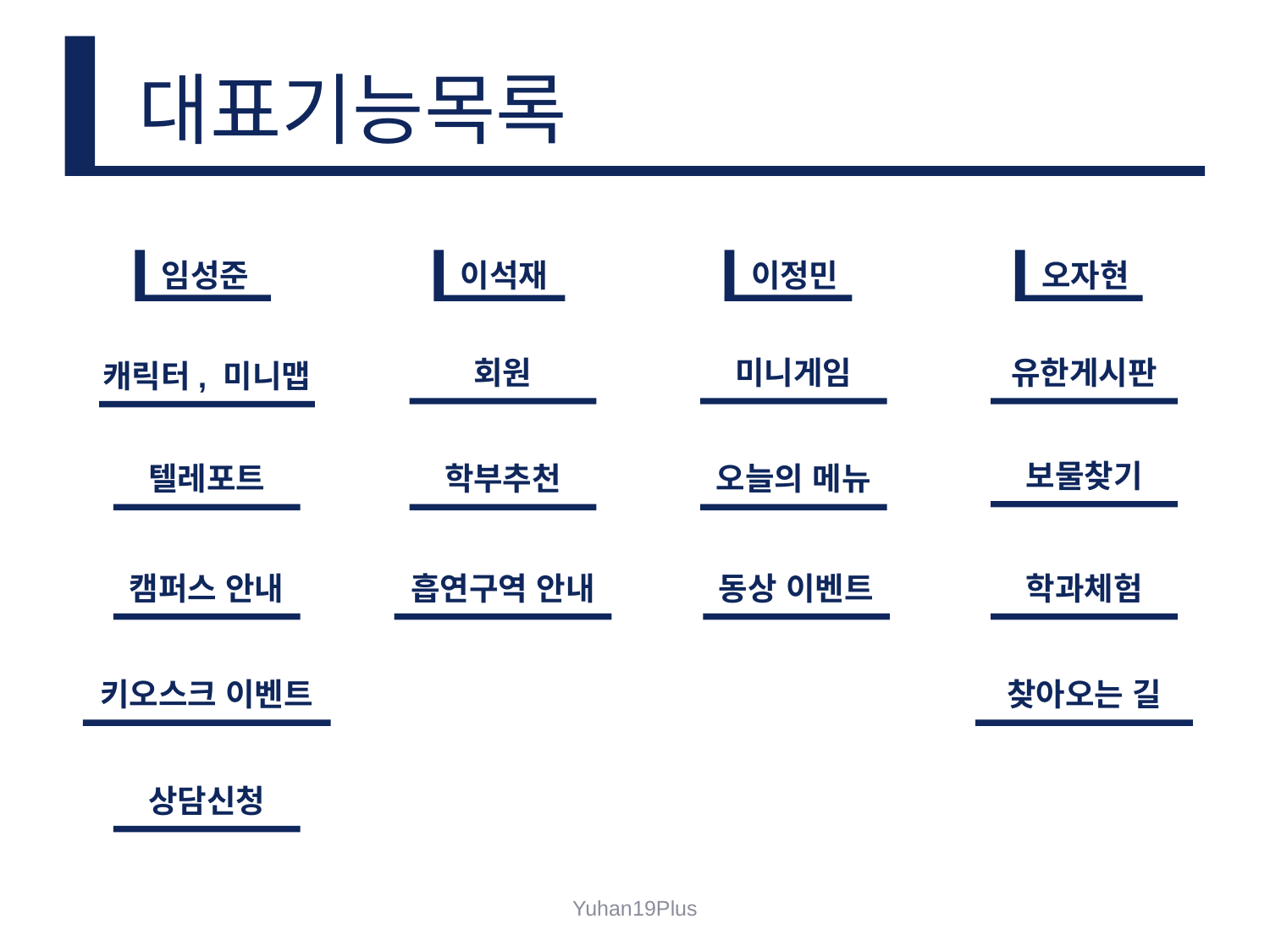

# 대표기능목록
임성준

이석재

이정민

오자현

회원

학부추천

흡연구역 안내

미니게임

오늘의 메뉴

동상 이벤트

유한게시판

보물찾기

학과체험

찾아오는 길

캐릭터, 미니맵

텔레포트

캠퍼스 안내

키오스크 이벤트

상담신청

Yuhan19Plus